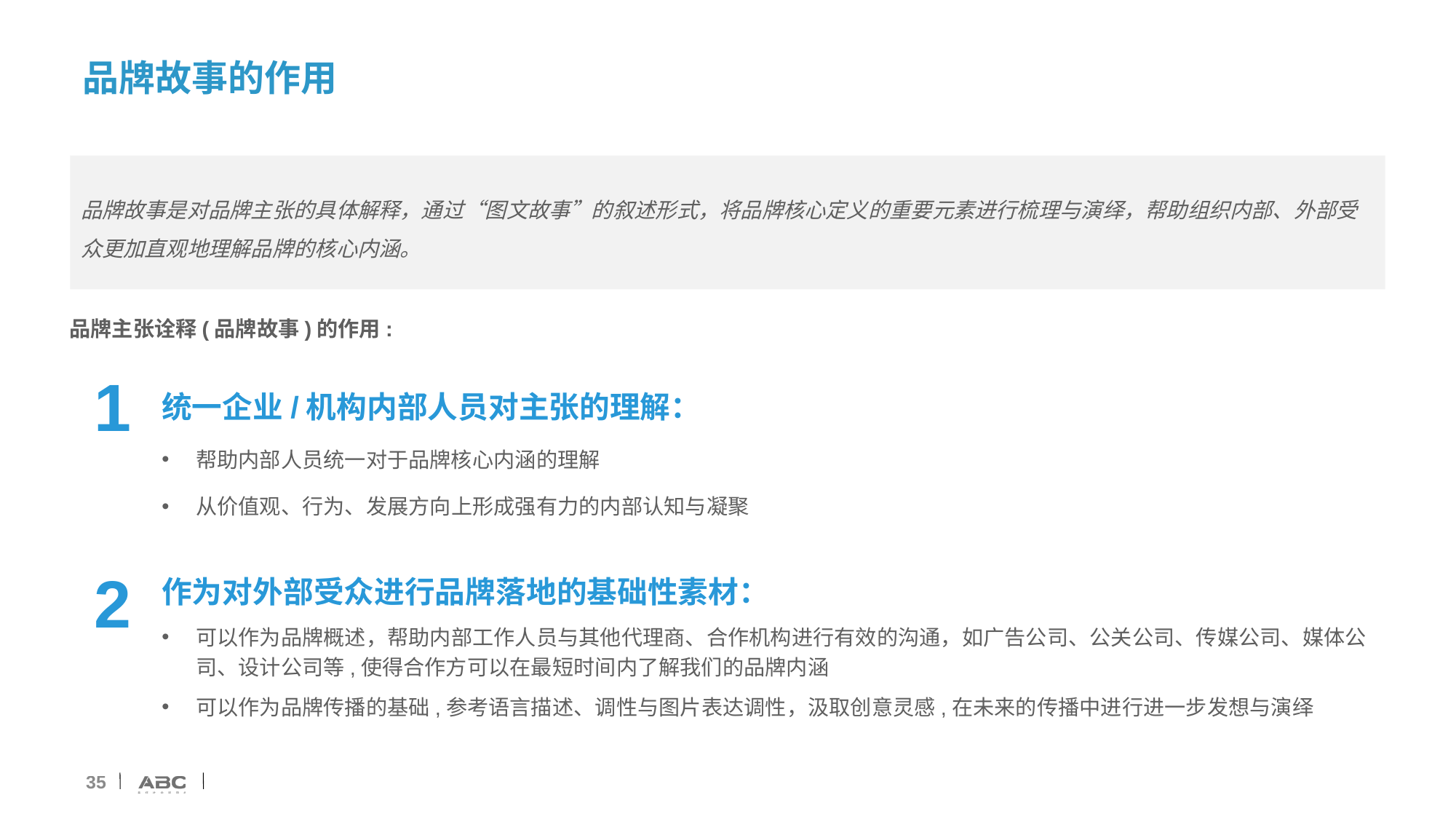

# 品牌故事的作用
品牌故事是对品牌主张的具体解释，通过“图文故事”的叙述形式，将品牌核心定义的重要元素进行梳理与演绎，帮助组织内部、外部受众更加直观地理解品牌的核心内涵。
品牌主张诠释(品牌故事)的作用:
1
统一企业/机构内部人员对主张的理解：
帮助内部人员统一对于品牌核心内涵的理解
从价值观、行为、发展方向上形成强有力的内部认知与凝聚
2
作为对外部受众进行品牌落地的基础性素材：
可以作为品牌概述，帮助内部工作人员与其他代理商、合作机构进行有效的沟通，如广告公司、公关公司、传媒公司、媒体公司、设计公司等,使得合作方可以在最短时间内了解我们的品牌内涵
可以作为品牌传播的基础,参考语言描述、调性与图片表达调性，汲取创意灵感,在未来的传播中进行进一步发想与演绎

35